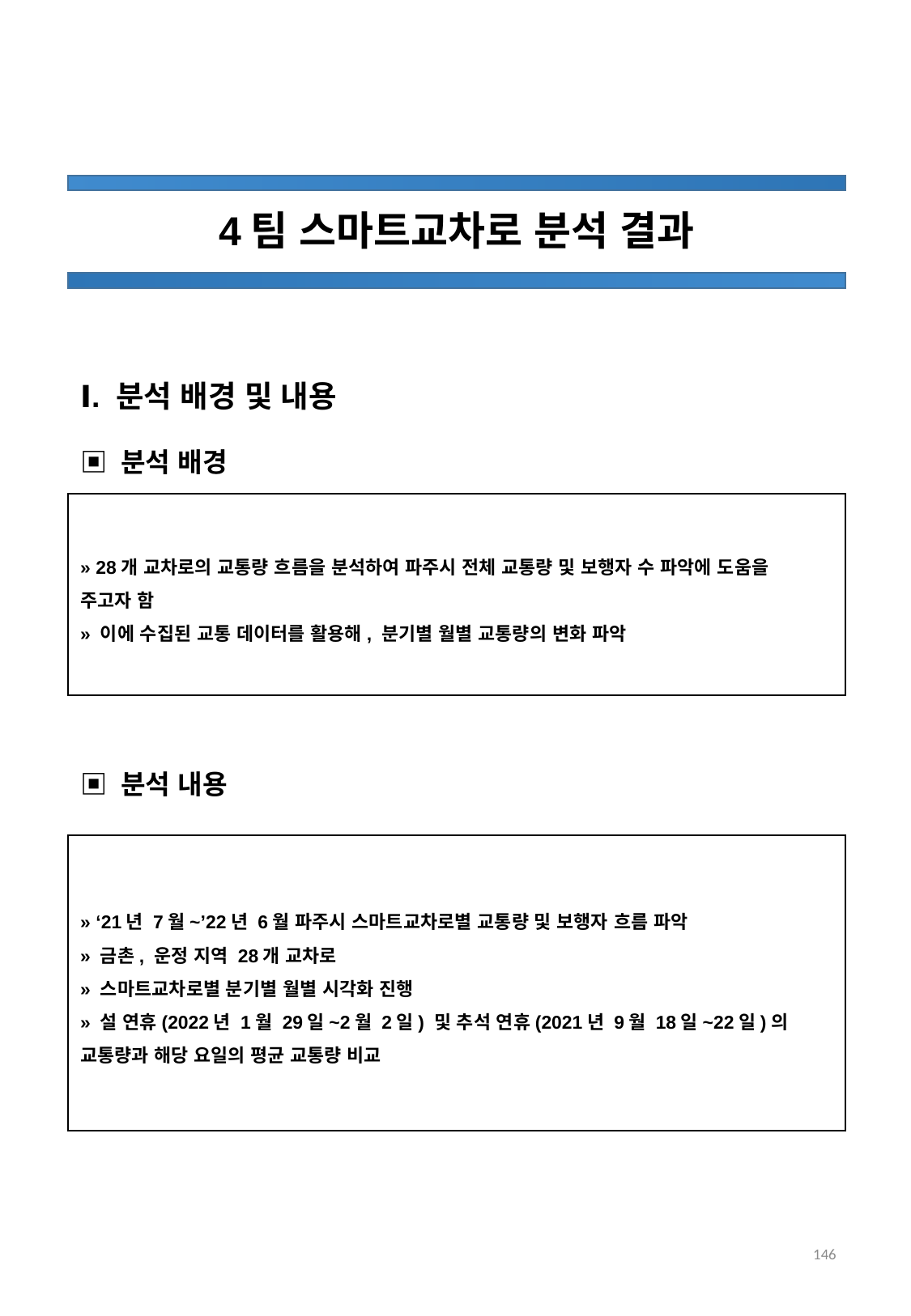

4팀 스마트교차로 분석 결과

Ⅰ. 분석 배경 및 내용

▣ 분석 배경
» 28개 교차로의 교통량 흐름을 분석하여 파주시 전체 교통량 및 보행자 수 파악에 도움을      주고자 함
» 이에 수집된 교통 데이터를 활용해, 분기별 월별 교통량의 변화 파악
▣ 분석 내용
» ‘21년 7월~’22년 6월 파주시 스마트교차로별 교통량 및 보행자 흐름 파악
» 금촌, 운정 지역 28개 교차로
» 스마트교차로별 분기별 월별 시각화 진행
» 설 연휴(2022년 1월 29일~2월 2일) 및 추석 연휴(2021년 9월 18일~22일)의 교통량과 해당 요일의 평균 교통량 비교
146